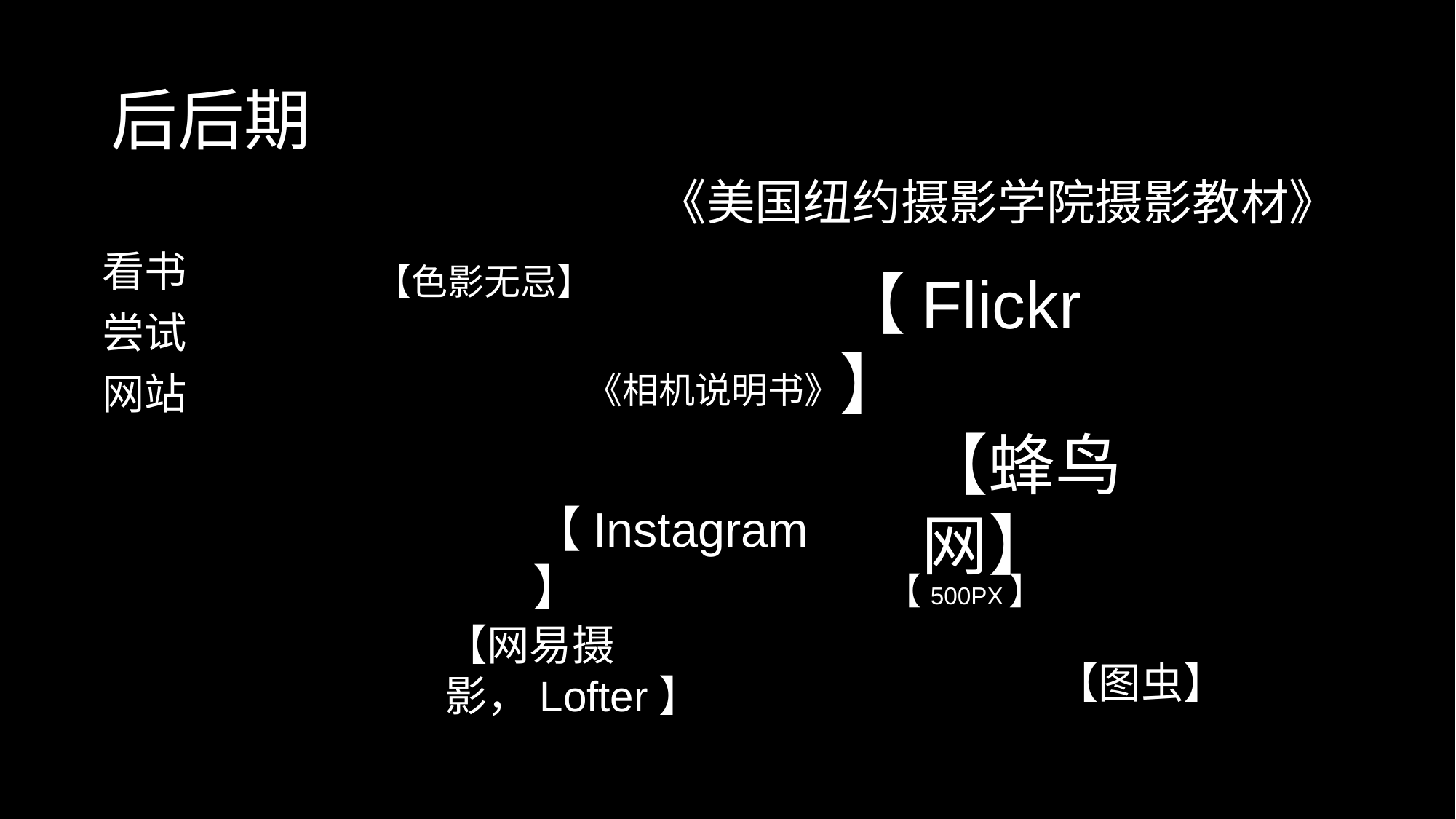

# 后后期
《美国纽约摄影学院摄影教材》
看书
尝试
网站
【色影无忌】
【Flickr】
《相机说明书》
【蜂鸟网】
【Instagram】
【500PX】
【网易摄影，Lofter】
【图虫】